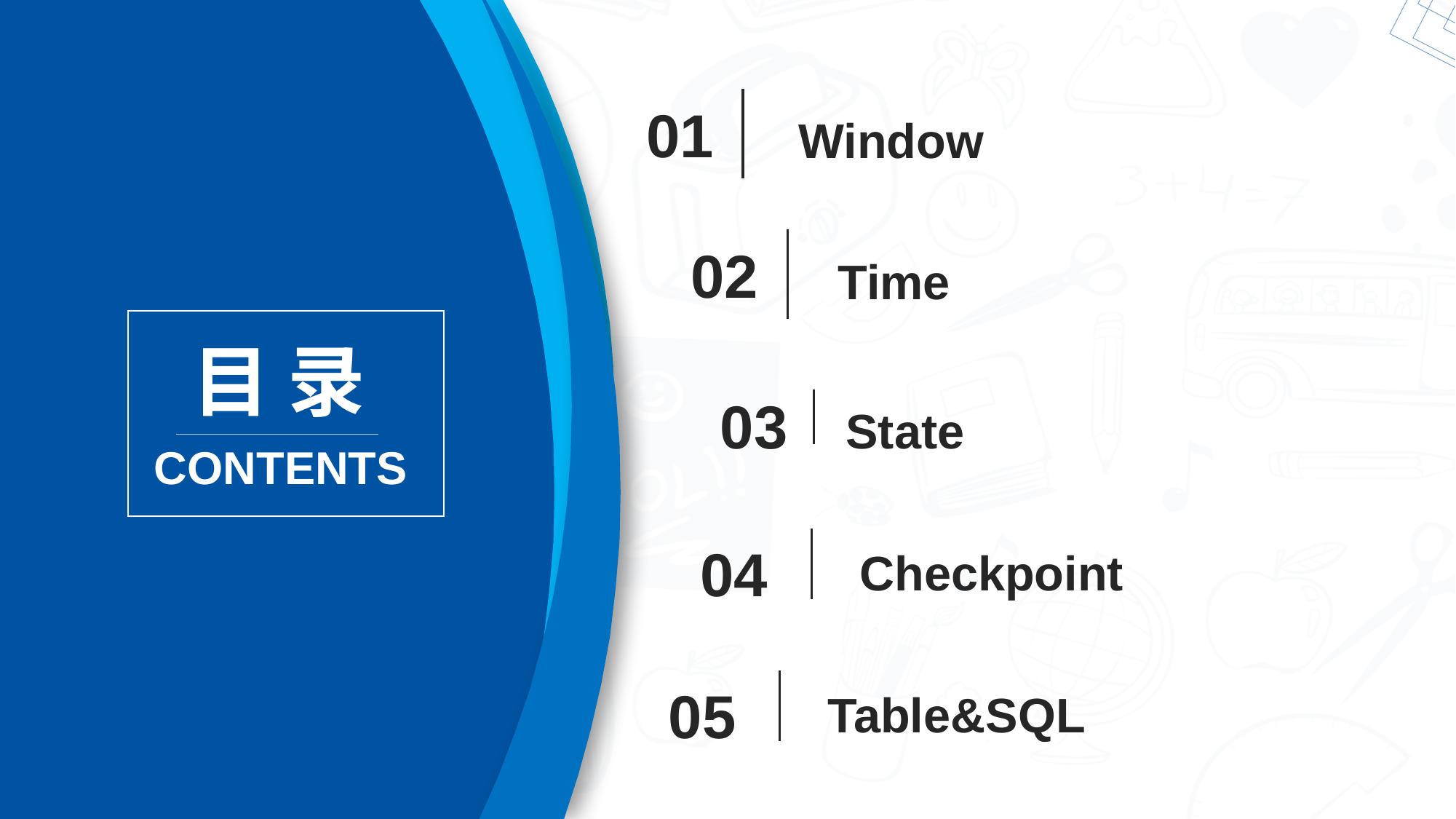

01
Window
02
Time

目 录
03
State
CONTENTS
Checkpoint
04
Table&SQL
05